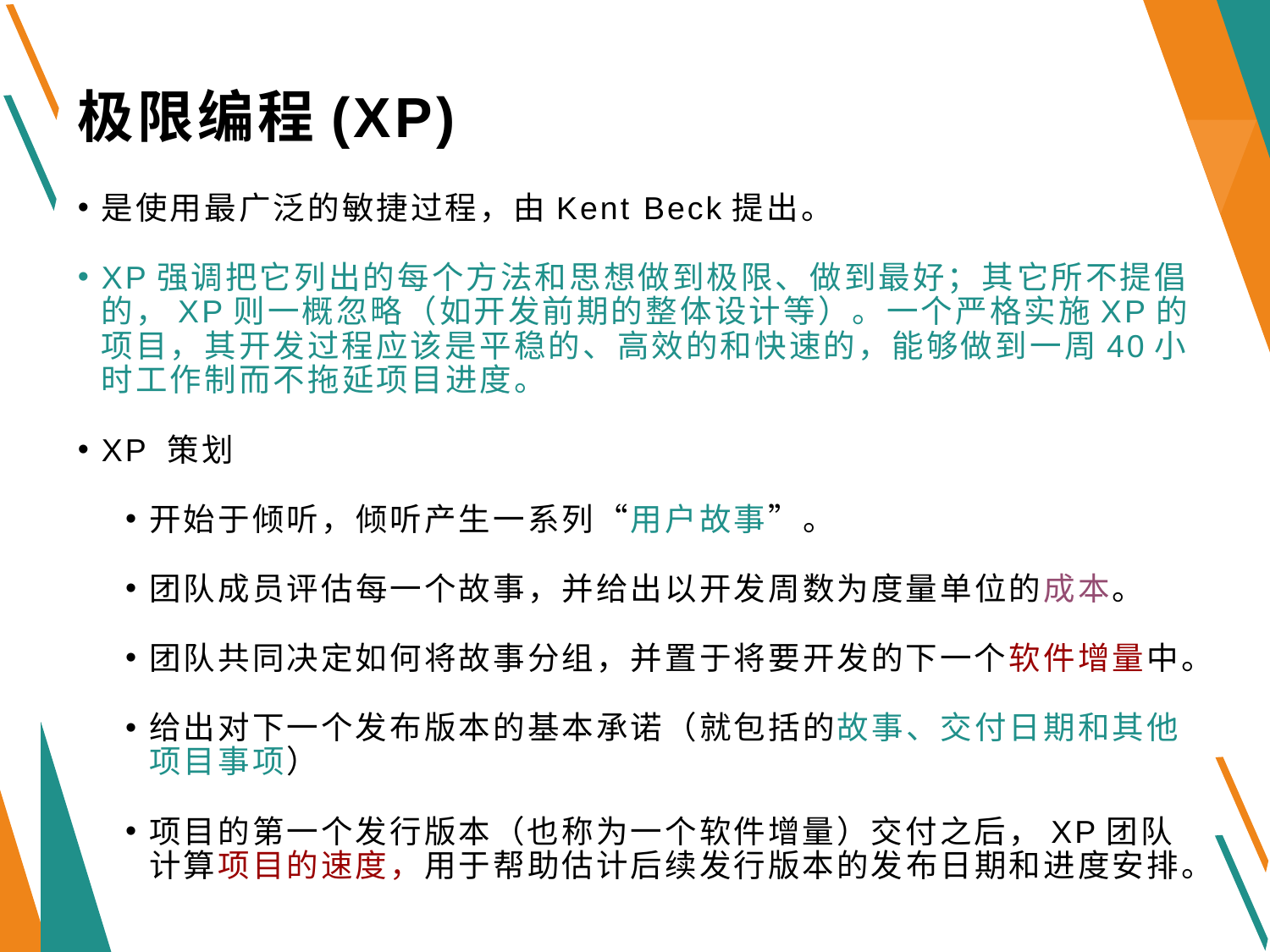

# 极限编程(XP)
是使用最广泛的敏捷过程，由Kent Beck提出。
XP强调把它列出的每个方法和思想做到极限、做到最好；其它所不提倡的，XP则一概忽略（如开发前期的整体设计等）。一个严格实施XP的项目，其开发过程应该是平稳的、高效的和快速的，能够做到一周40小时工作制而不拖延项目进度。
XP 策划
开始于倾听，倾听产生一系列“用户故事”。
团队成员评估每一个故事，并给出以开发周数为度量单位的成本。
团队共同决定如何将故事分组，并置于将要开发的下一个软件增量中。
给出对下一个发布版本的基本承诺（就包括的故事、交付日期和其他项目事项）
项目的第一个发行版本（也称为一个软件增量）交付之后，XP团队计算项目的速度，用于帮助估计后续发行版本的发布日期和进度安排。
8